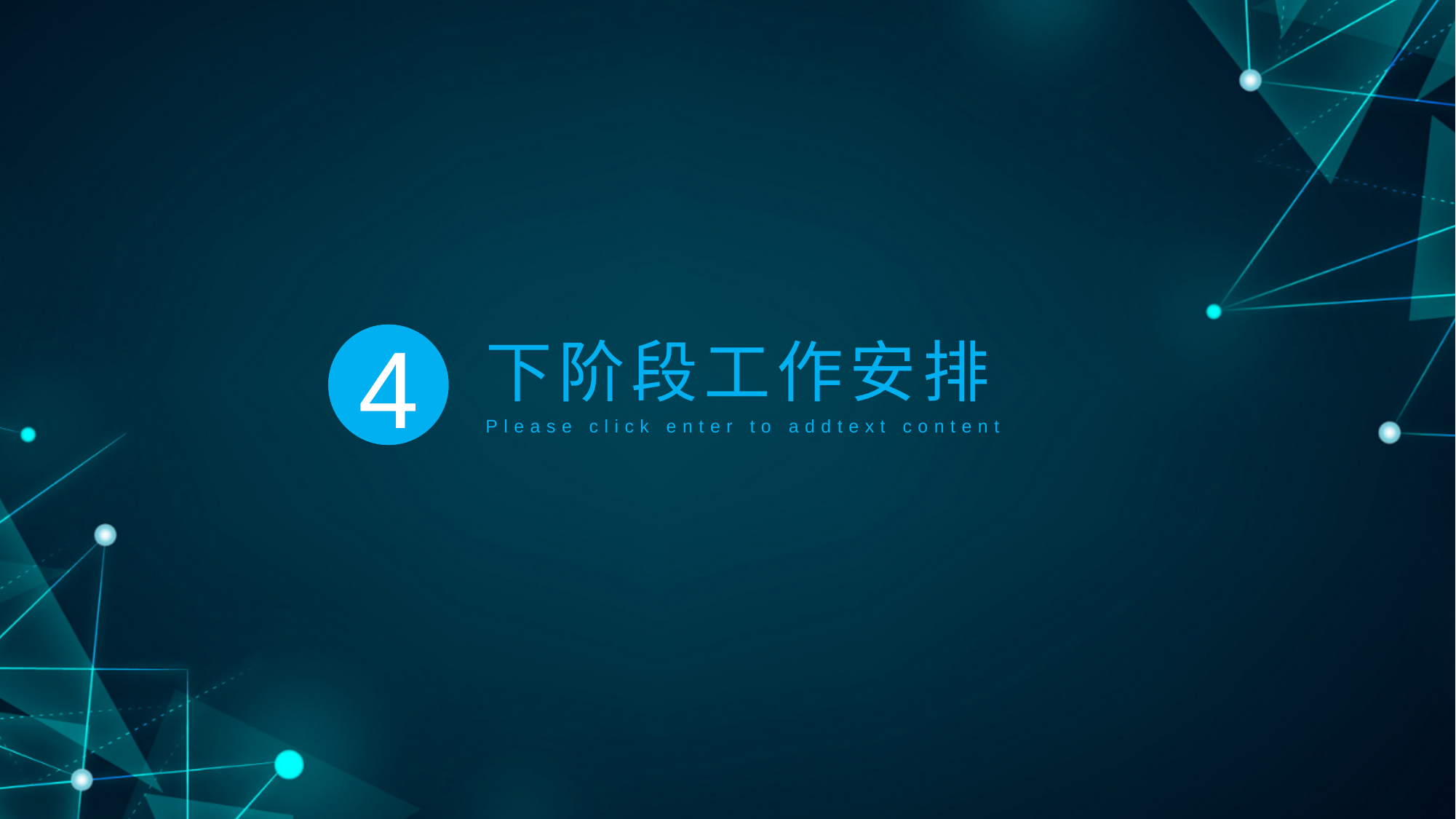

下阶段工作安排
4
Please click enter to addtext content